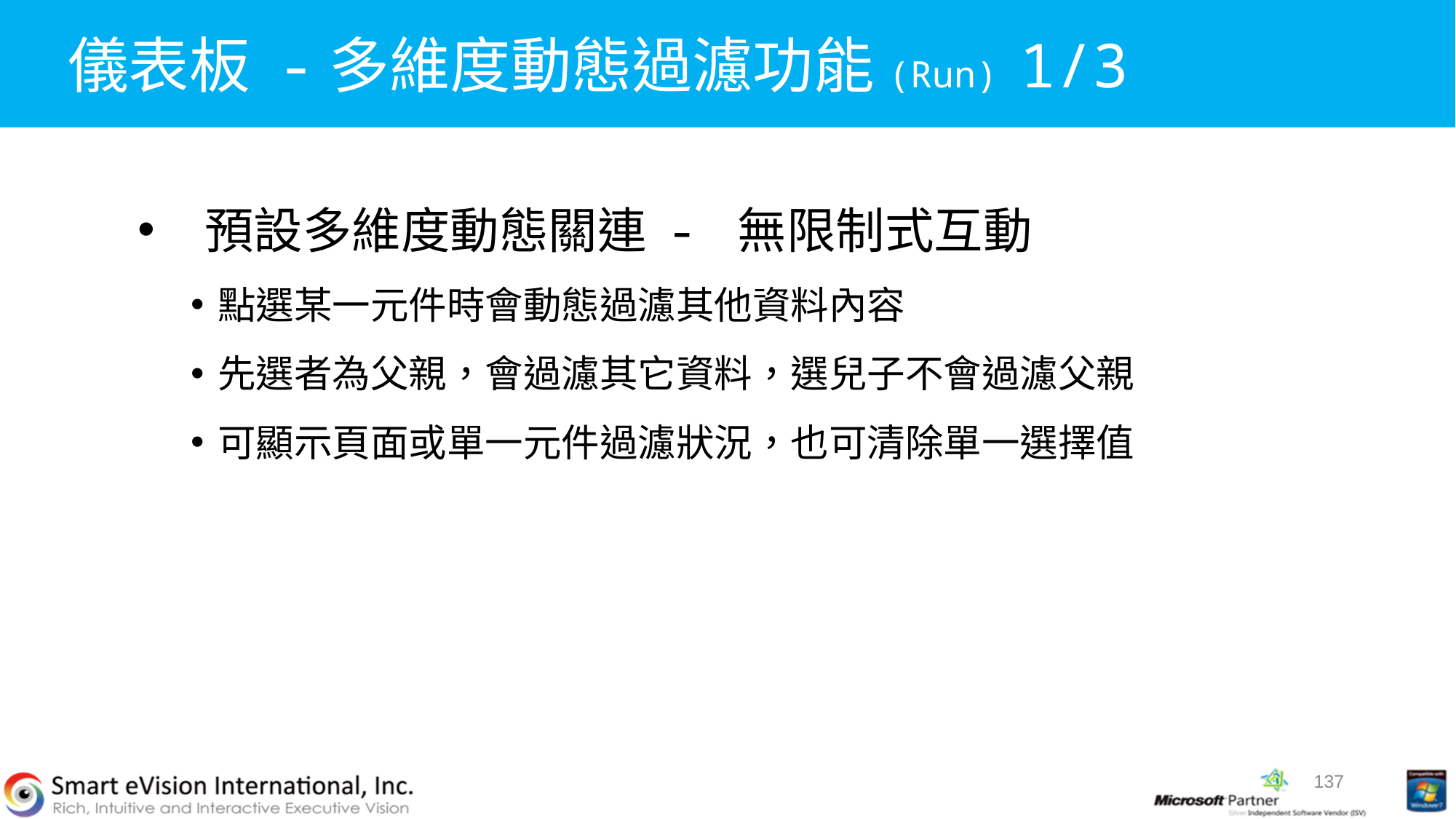

# 儀表板 -多維度動態過濾功能(Run) 1/3
預設多維度動態關連 - 無限制式互動
點選某一元件時會動態過濾其他資料內容
先選者為父親，會過濾其它資料，選兒子不會過濾父親
可顯示頁面或單一元件過濾狀況，也可清除單一選擇值
137